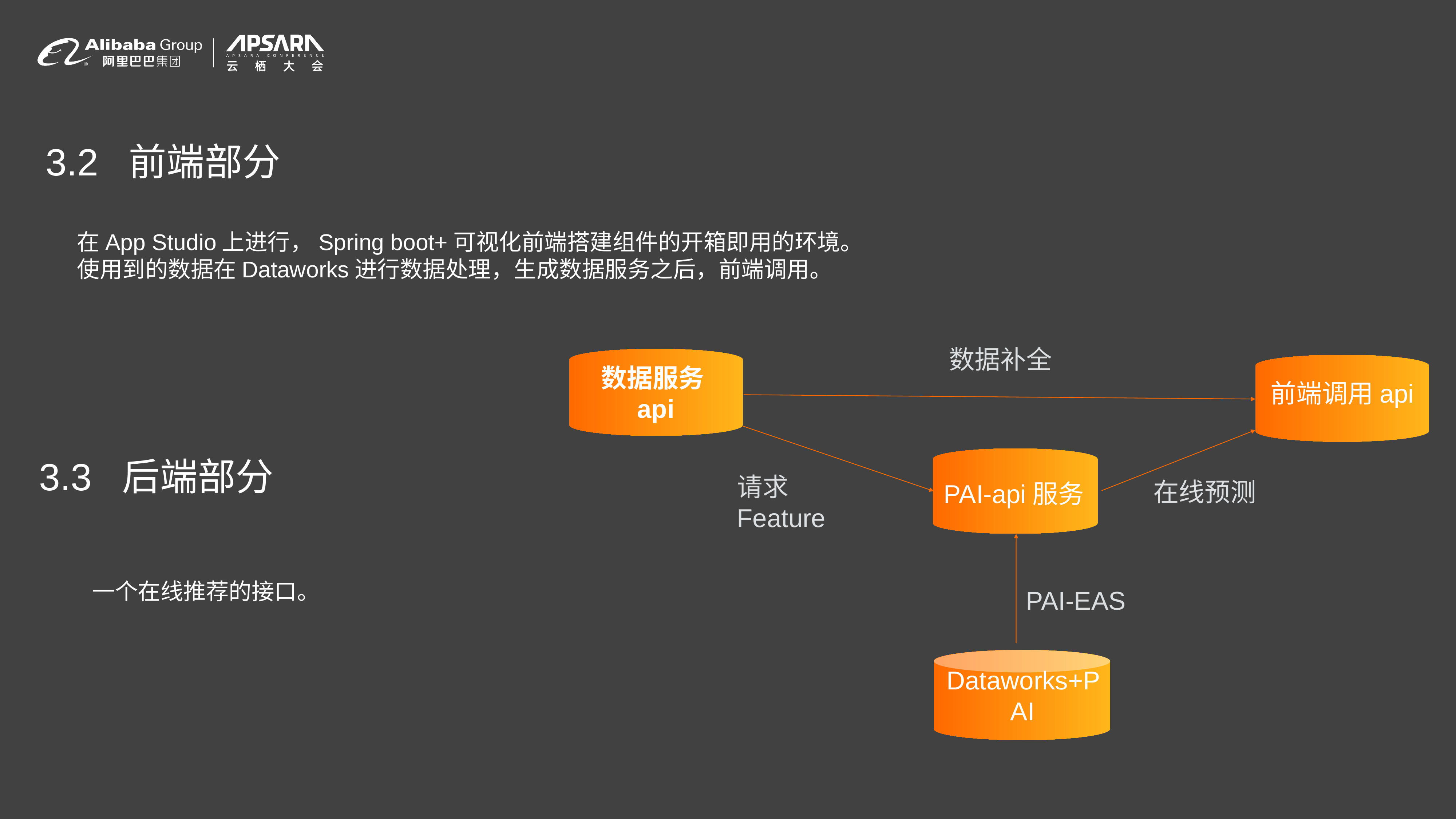

3.2  前端部分
在App Studio上进行，Spring boot+可视化前端搭建组件的开箱即用的环境。
使用到的数据在Dataworks进行数据处理，生成数据服务之后，前端调用。
数据补全

数据服务api

前端调用api

3.3  后端部分
请求Feature
在线预测
PAI-api服务

一个在线推荐的接口。
PAI-EAS

Dataworks+PAI